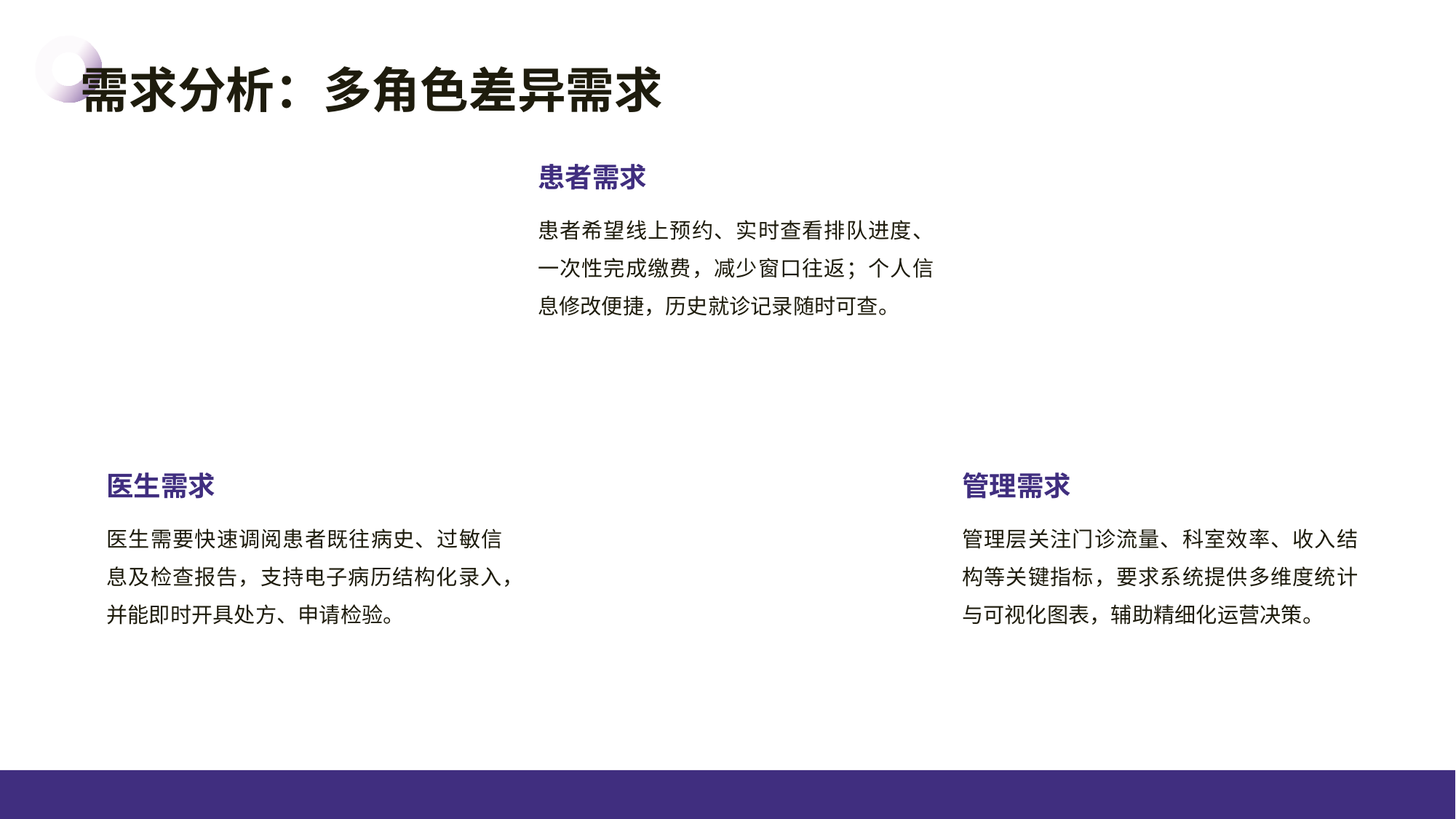

需求分析：多角色差异需求
患者需求
患者希望线上预约、实时查看排队进度、一次性完成缴费，减少窗口往返；个人信息修改便捷，历史就诊记录随时可查。
医生需求
管理需求
医生需要快速调阅患者既往病史、过敏信息及检查报告，支持电子病历结构化录入，并能即时开具处方、申请检验。
管理层关注门诊流量、科室效率、收入结构等关键指标，要求系统提供多维度统计与可视化图表，辅助精细化运营决策。